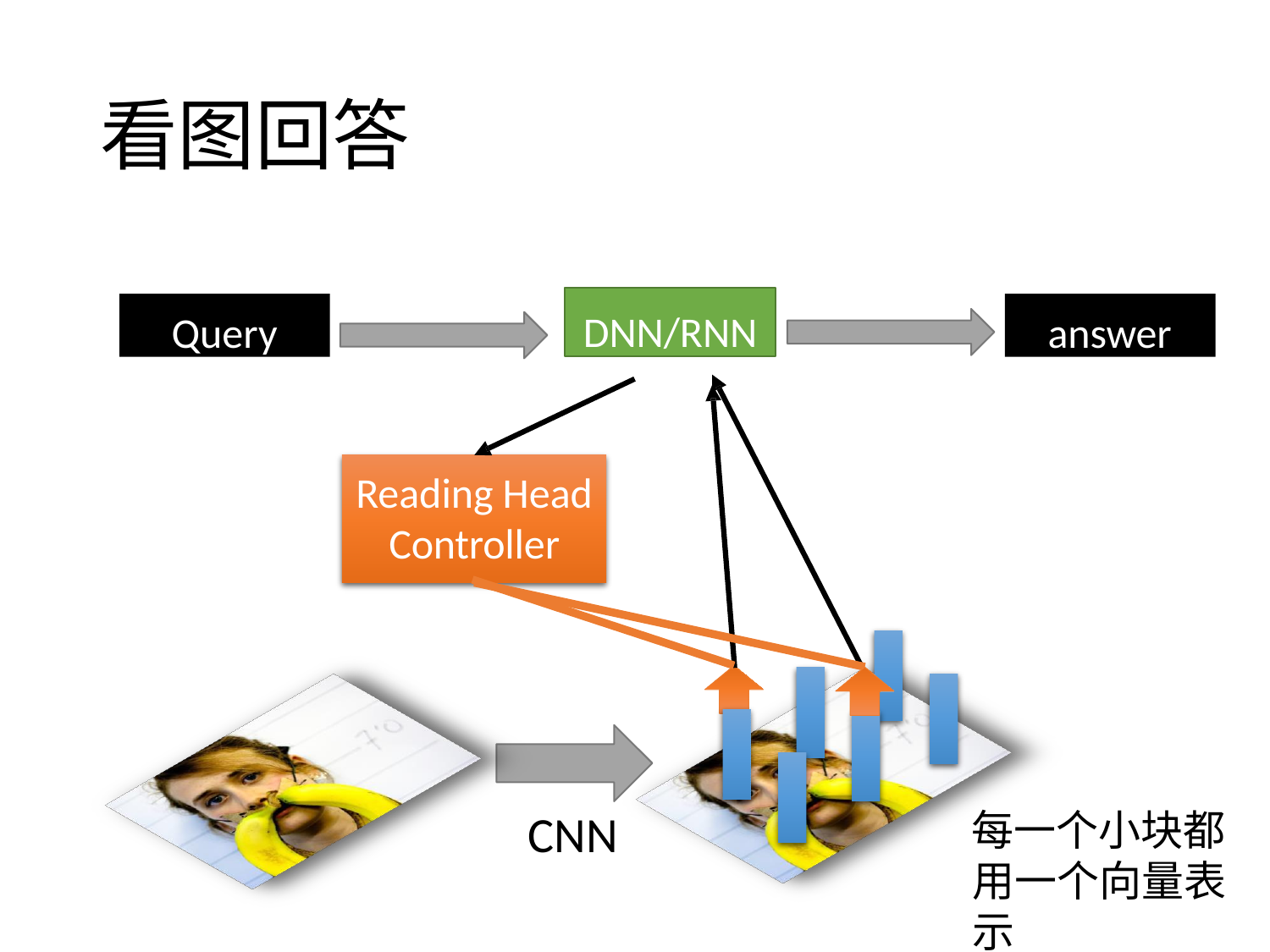

# 看图回答
DNN/RNN
Query
answer

Reading Head
Controller

每一个小块都用一个向量表示
CNN